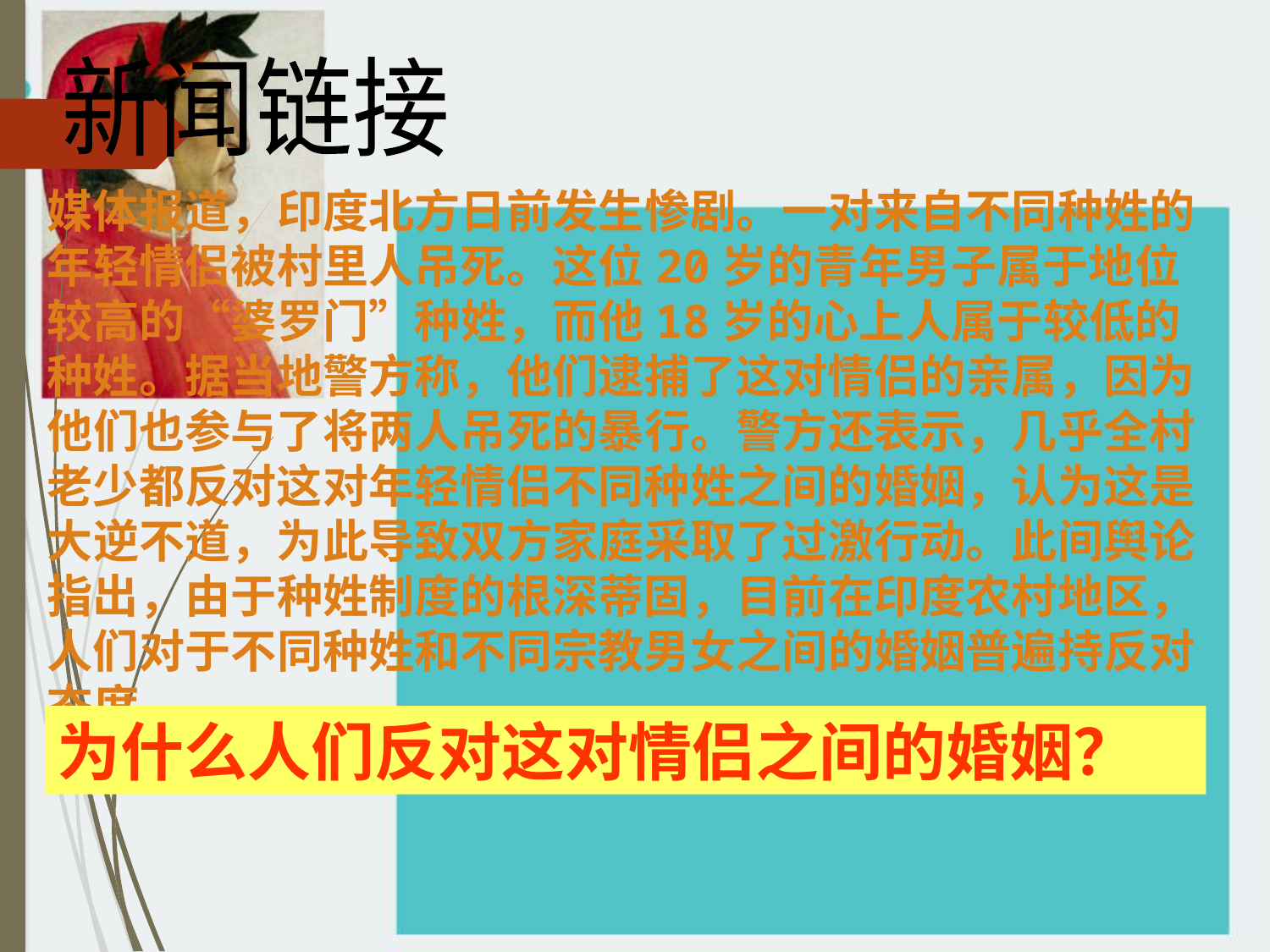

新闻链接
媒体报道，印度北方日前发生惨剧。一对来自不同种姓的年轻情侣被村里人吊死。这位20岁的青年男子属于地位较高的“婆罗门”种姓，而他18岁的心上人属于较低的种姓。据当地警方称，他们逮捕了这对情侣的亲属，因为他们也参与了将两人吊死的暴行。警方还表示，几乎全村老少都反对这对年轻情侣不同种姓之间的婚姻，认为这是大逆不道，为此导致双方家庭采取了过激行动。此间舆论指出，由于种姓制度的根深蒂固，目前在印度农村地区，人们对于不同种姓和不同宗教男女之间的婚姻普遍持反对态度。
为什么人们反对这对情侣之间的婚姻？